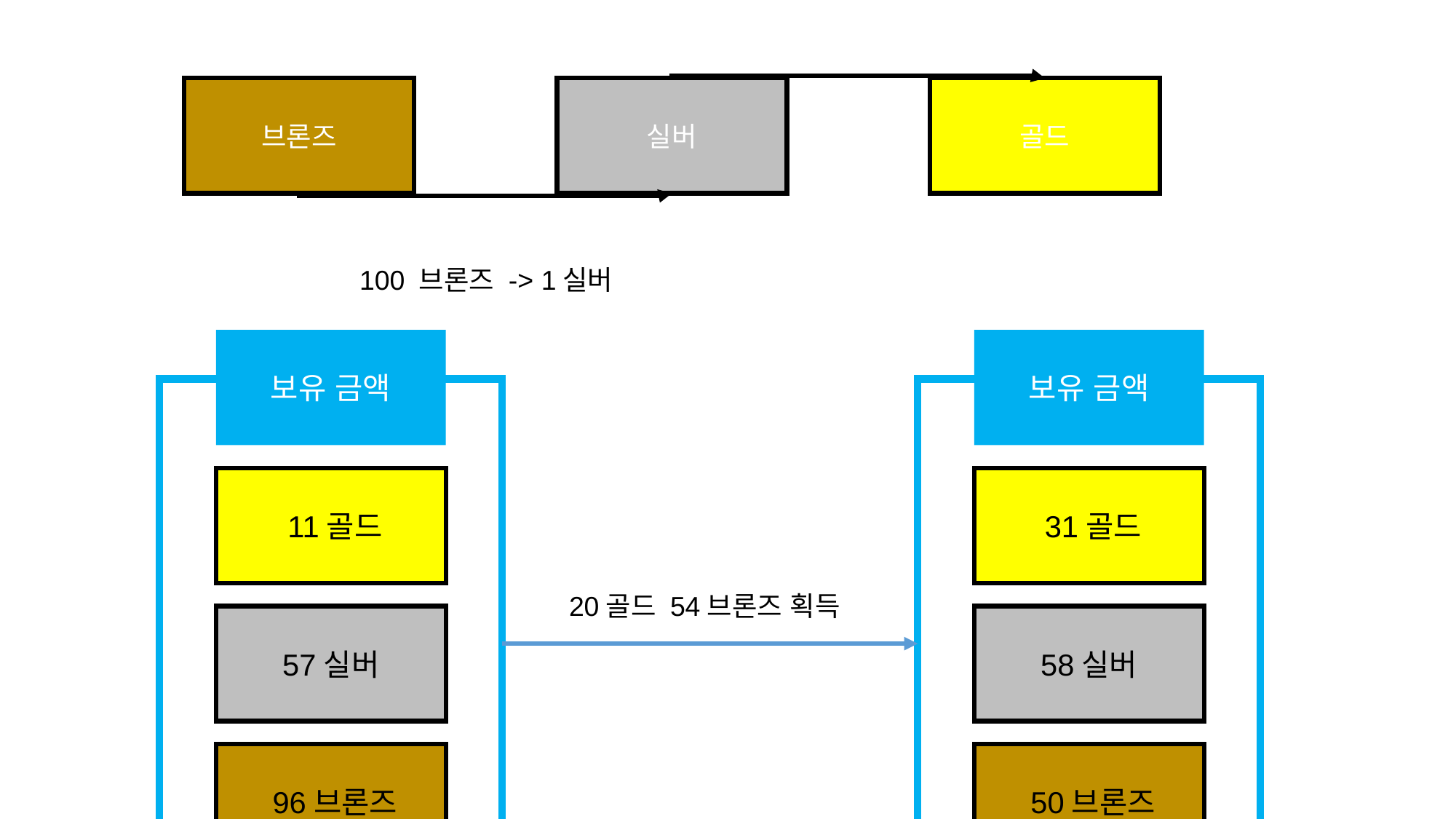

100실버 -> 1골드
브론즈
실버
골드
100 브론즈 -> 1실버
보유 금액
보유 금액

 11골드
 31골드
20골드 54브론즈 획득
57실버
58실버
 96브론즈
 50브론즈